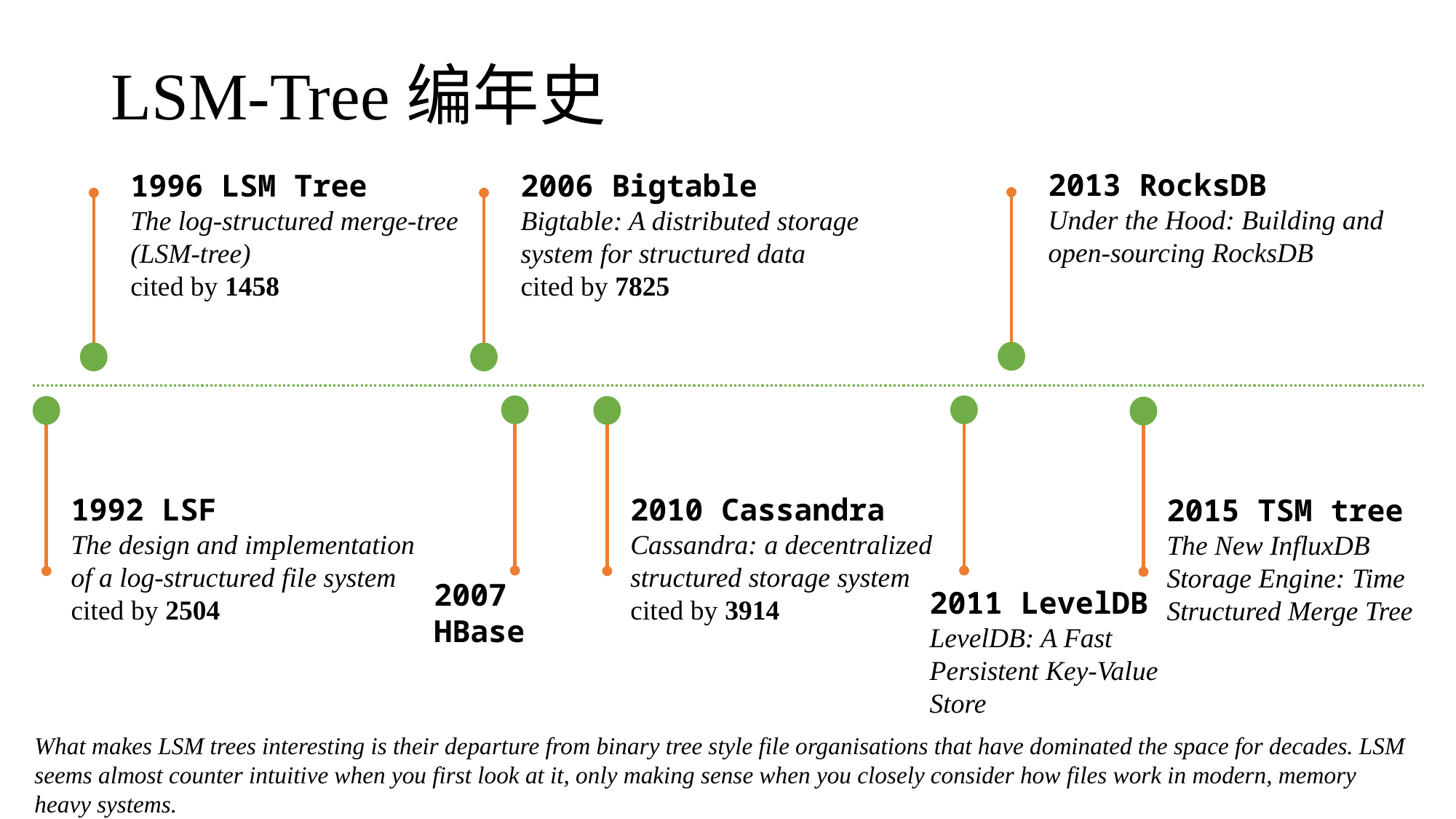

# LSM-Tree编年史
2013 RocksDB
Under the Hood: Building and open-sourcing RocksDB
1996 LSM Tree
The log-structured merge-tree (LSM-tree)
cited by 1458
2006 Bigtable
Bigtable: A distributed storage system for structured data
cited by 7825

1992 LSF
The design and implementation of a log-structured file system
cited by 2504
2010 Cassandra
Cassandra: a decentralized structured storage system
cited by 3914
2015 TSM tree
The New InfluxDB Storage Engine: Time Structured Merge Tree
2007 HBase
2011 LevelDB
LevelDB: A Fast Persistent Key-Value Store
What makes LSM trees interesting is their departure from binary tree style file organisations that have dominated the space for decades. LSM seems almost counter intuitive when you first look at it, only making sense when you closely consider how files work in modern, memory heavy systems.